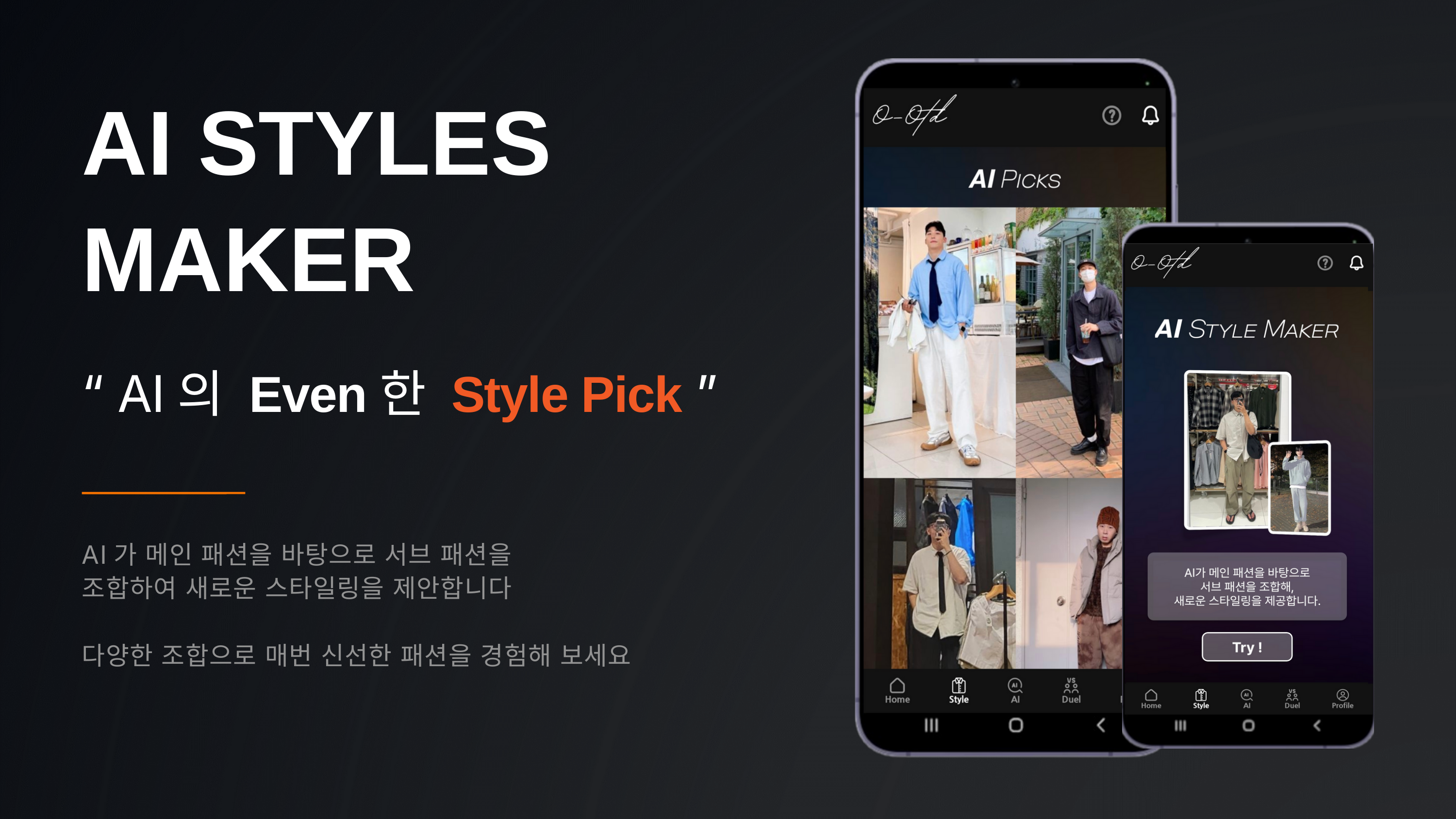

AI STYLES MAKER

“ AI의 Even한 Style Pick ”

AI가 메인 패션을 바탕으로 서브 패션을
조합하여 새로운 스타일링을 제안합니다

다양한 조합으로 매번 신선한 패션을 경험해 보세요